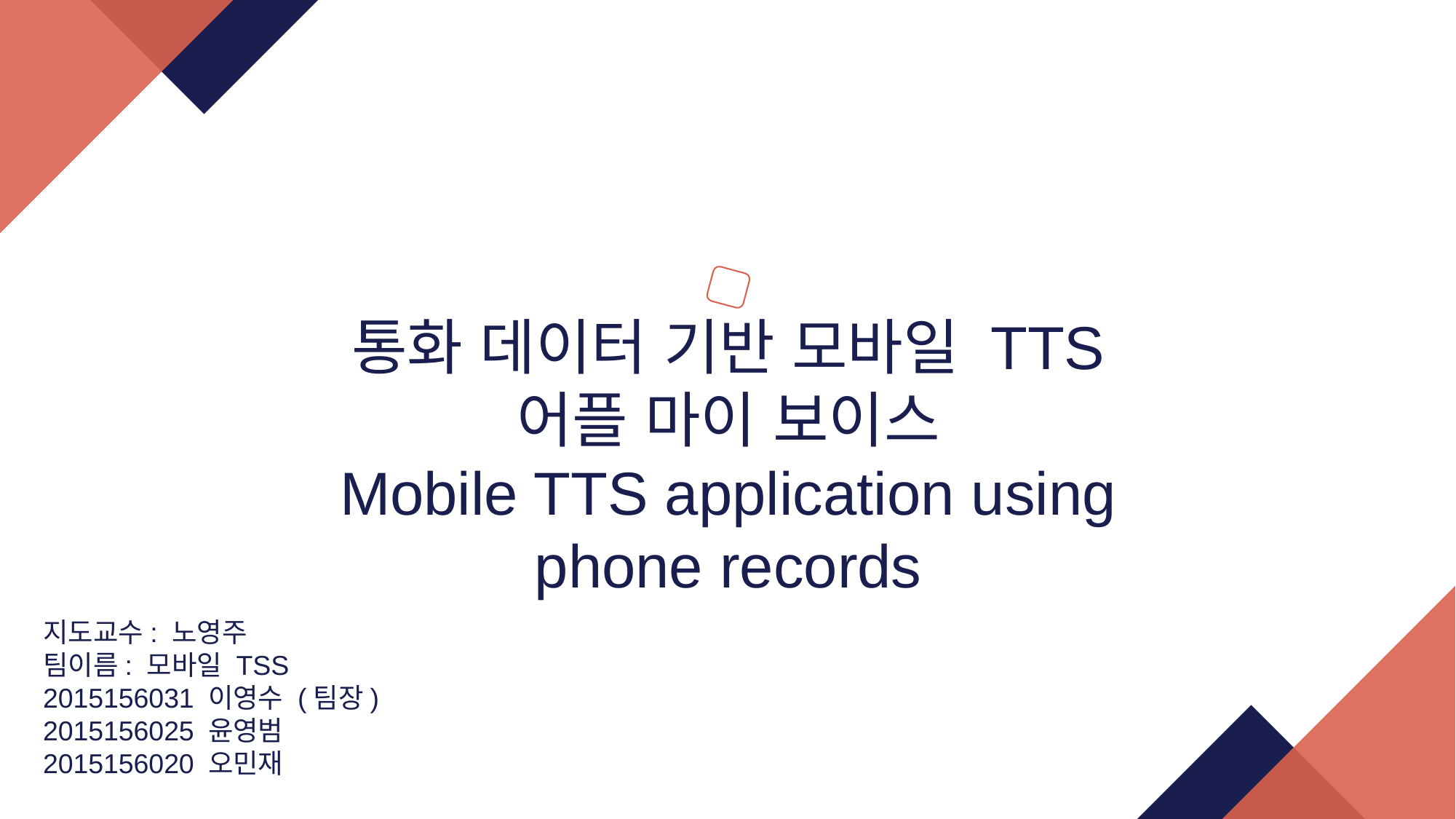

통화 데이터 기반 모바일 TTS 어플 마이 보이스
Mobile TTS application using phone records

지도교수: 노영주
팀이름: 모바일 TSS
2015156031 이영수 (팀장)
2015156025 윤영범
2015156020 오민재
1